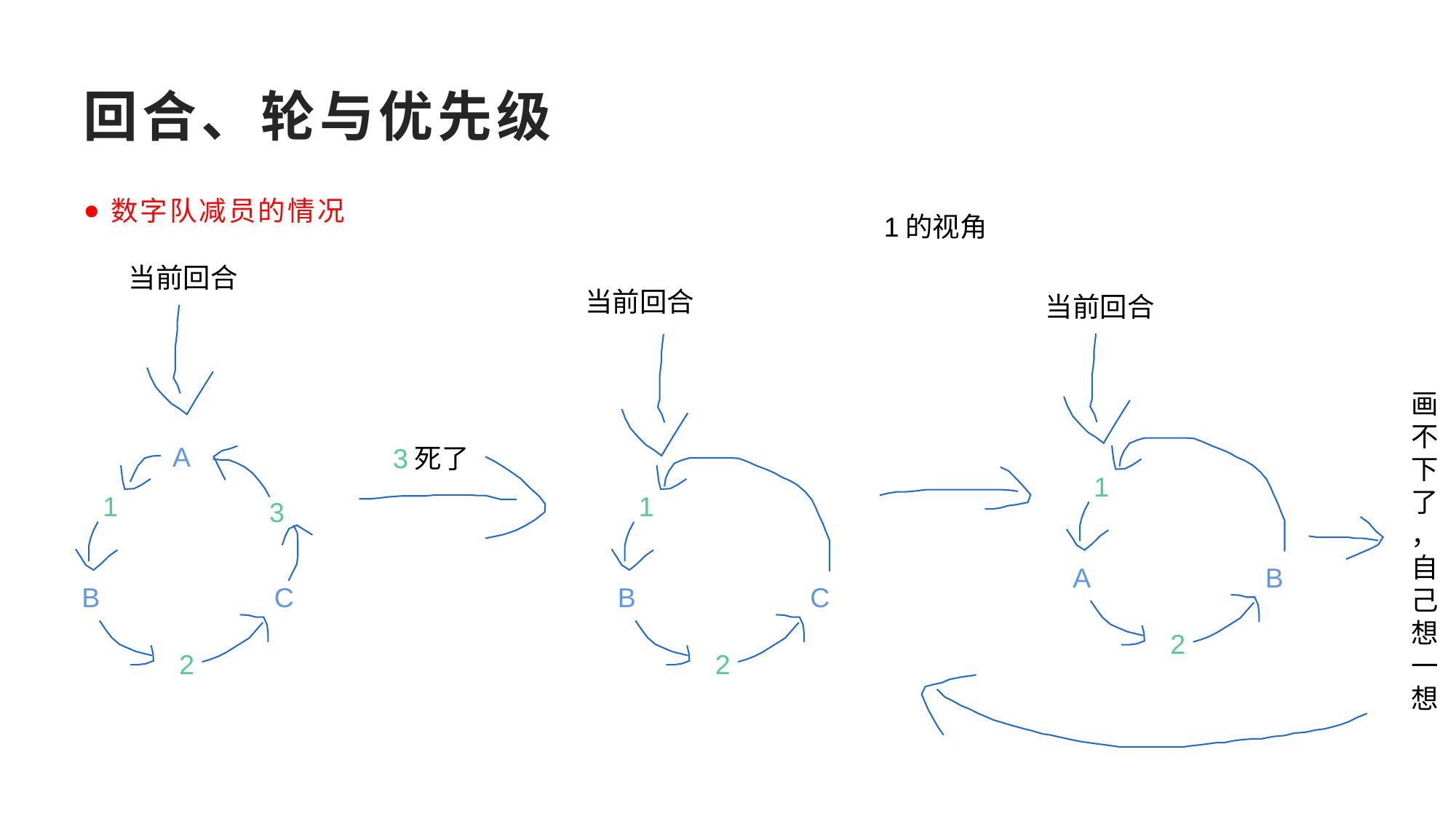

# 回合、轮与优先级
数字队减员的情况
1的视角
当前回合
当前回合
当前回合

画不下了
，自己想一想

A

1
3

B
C

2

3死了

1

1

A
B
B
C

2

2